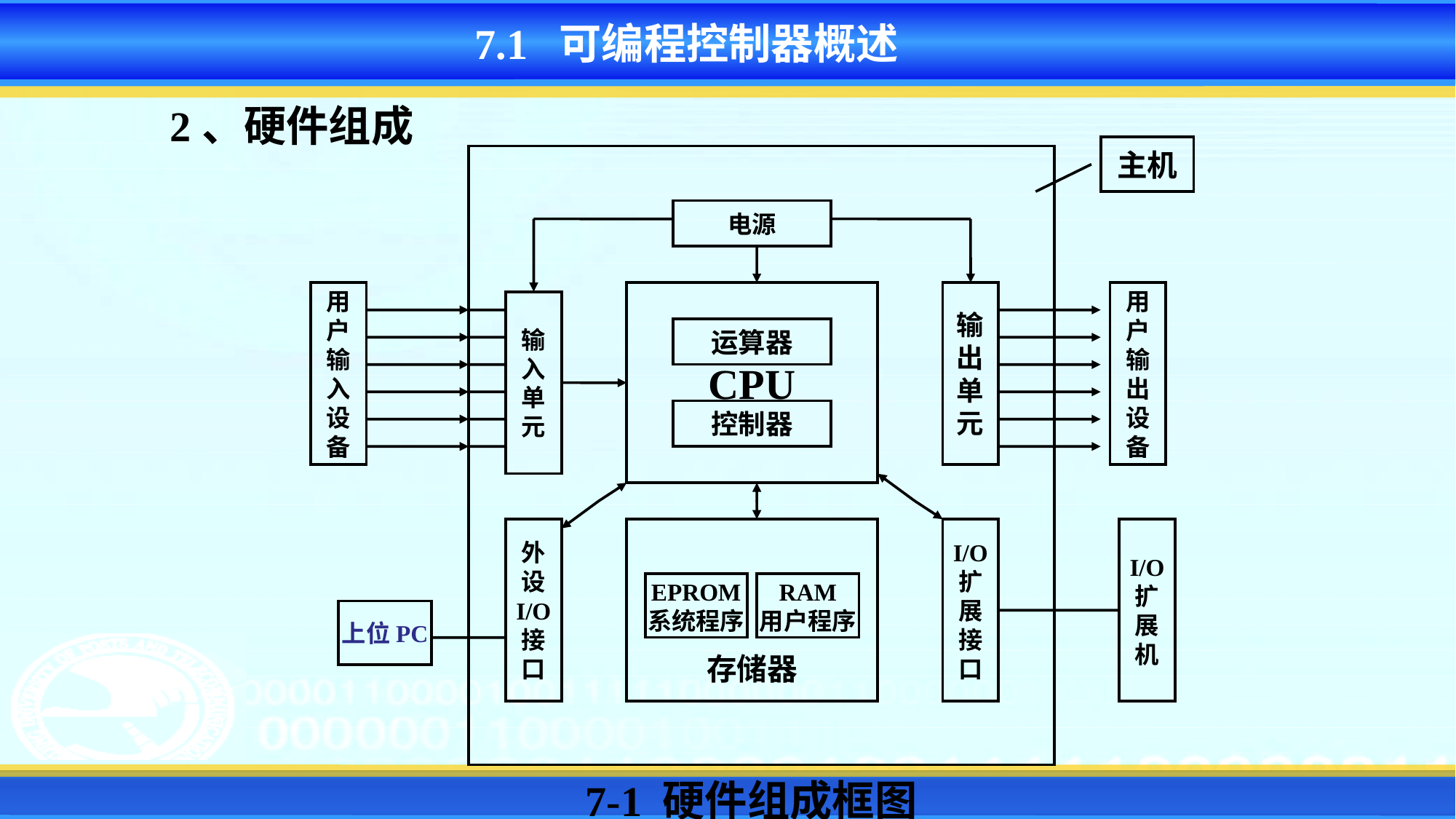

7.1  可编程控制器概述
2、硬件组成
主机

电源

用
户
输
入
设
备
CPU
输
出
单
元

用
户
输
出
设
备

输
入
单
元

运算器

控制器

外
设
I/O
接
口

存储器

I/O
扩
展
接
口
I/O
扩
展
机
EPROM
系统程序
RAM
用户程序
上位PC

7-1 硬件组成框图